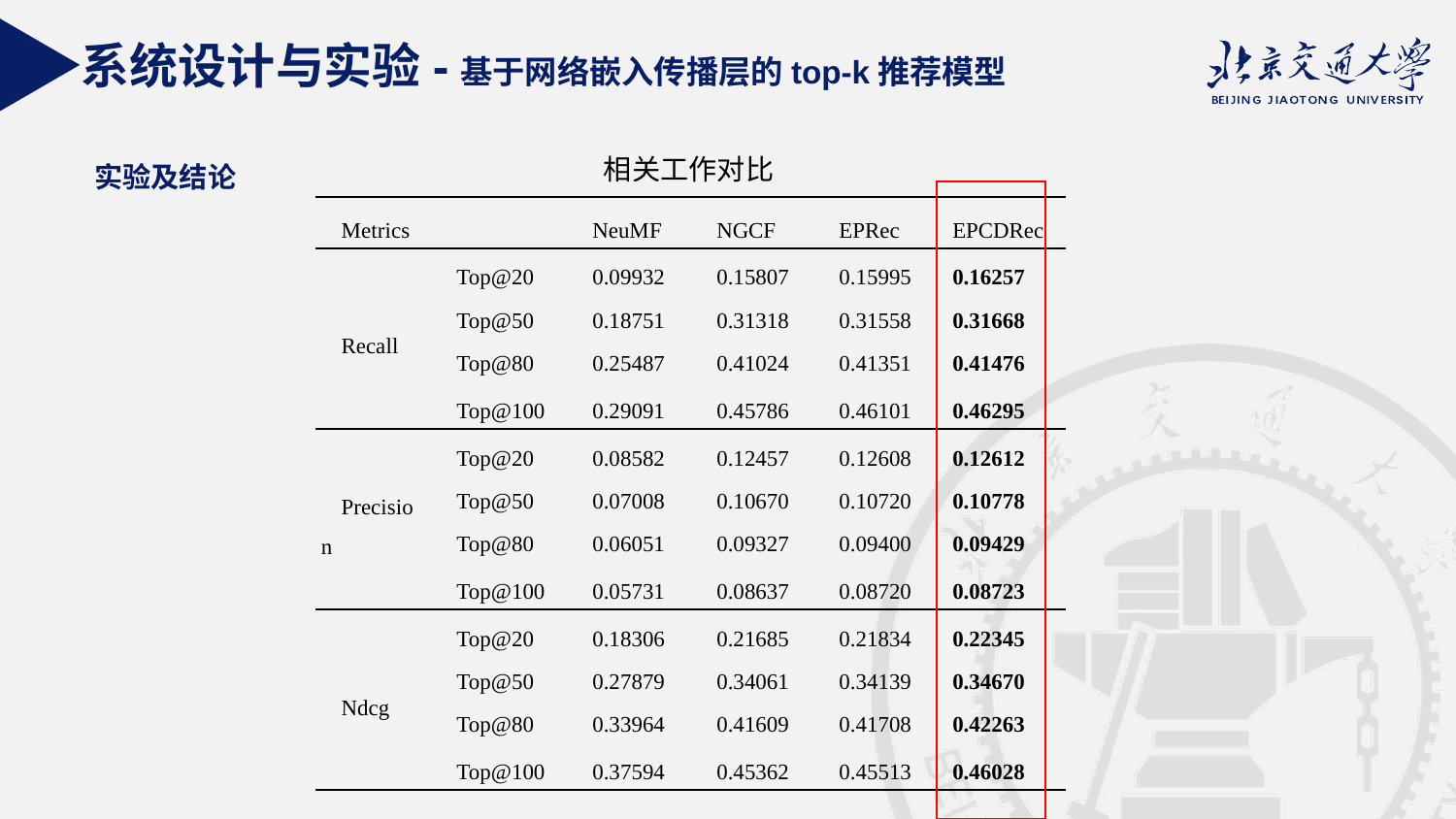

系统设计与实验-基于网络嵌入传播层的top-k推荐模型
实验及结论
相关工作对比

| Metrics |  | NeuMF | NGCF | EPRec | EPCDRec |
| --- | --- | --- | --- | --- | --- |
| Recall | Top@20 | 0.09932 | 0.15807 | 0.15995 | 0.16257 |
|  | Top@50 | 0.18751 | 0.31318 | 0.31558 | 0.31668 |
|  | Top@80 | 0.25487 | 0.41024 | 0.41351 | 0.41476 |
|  | Top@100 | 0.29091 | 0.45786 | 0.46101 | 0.46295 |
| Precision | Top@20 | 0.08582 | 0.12457 | 0.12608 | 0.12612 |
|  | Top@50 | 0.07008 | 0.10670 | 0.10720 | 0.10778 |
|  | Top@80 | 0.06051 | 0.09327 | 0.09400 | 0.09429 |
|  | Top@100 | 0.05731 | 0.08637 | 0.08720 | 0.08723 |
| Ndcg | Top@20 | 0.18306 | 0.21685 | 0.21834 | 0.22345 |
|  | Top@50 | 0.27879 | 0.34061 | 0.34139 | 0.34670 |
|  | Top@80 | 0.33964 | 0.41609 | 0.41708 | 0.42263 |
|  | Top@100 | 0.37594 | 0.45362 | 0.45513 | 0.46028 |